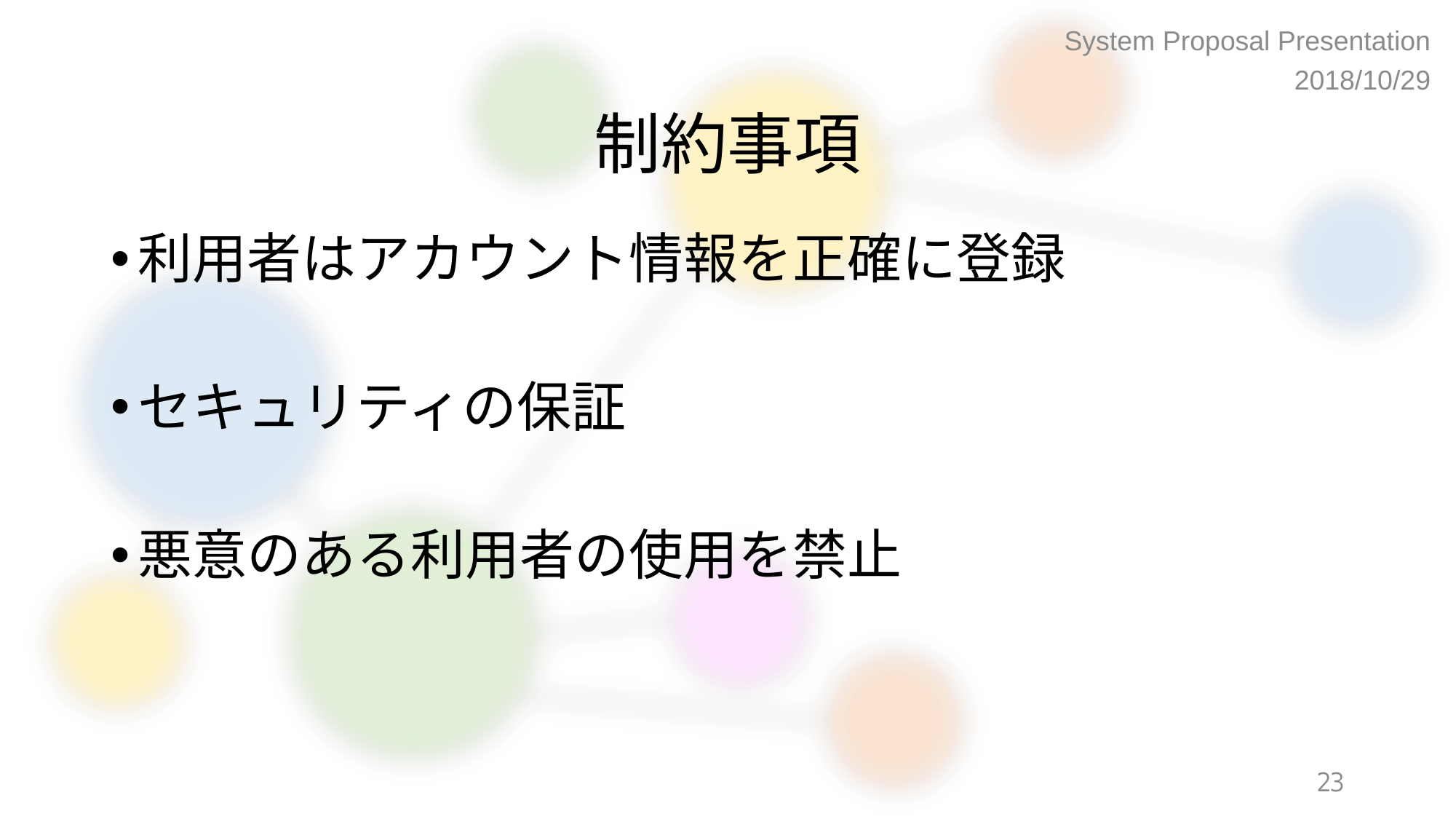

System Proposal Presentation
2018/10/29
# 制約事項
利用者はアカウント情報を正確に登録

セキュリティの保証

悪意のある利用者の使用を禁止
23